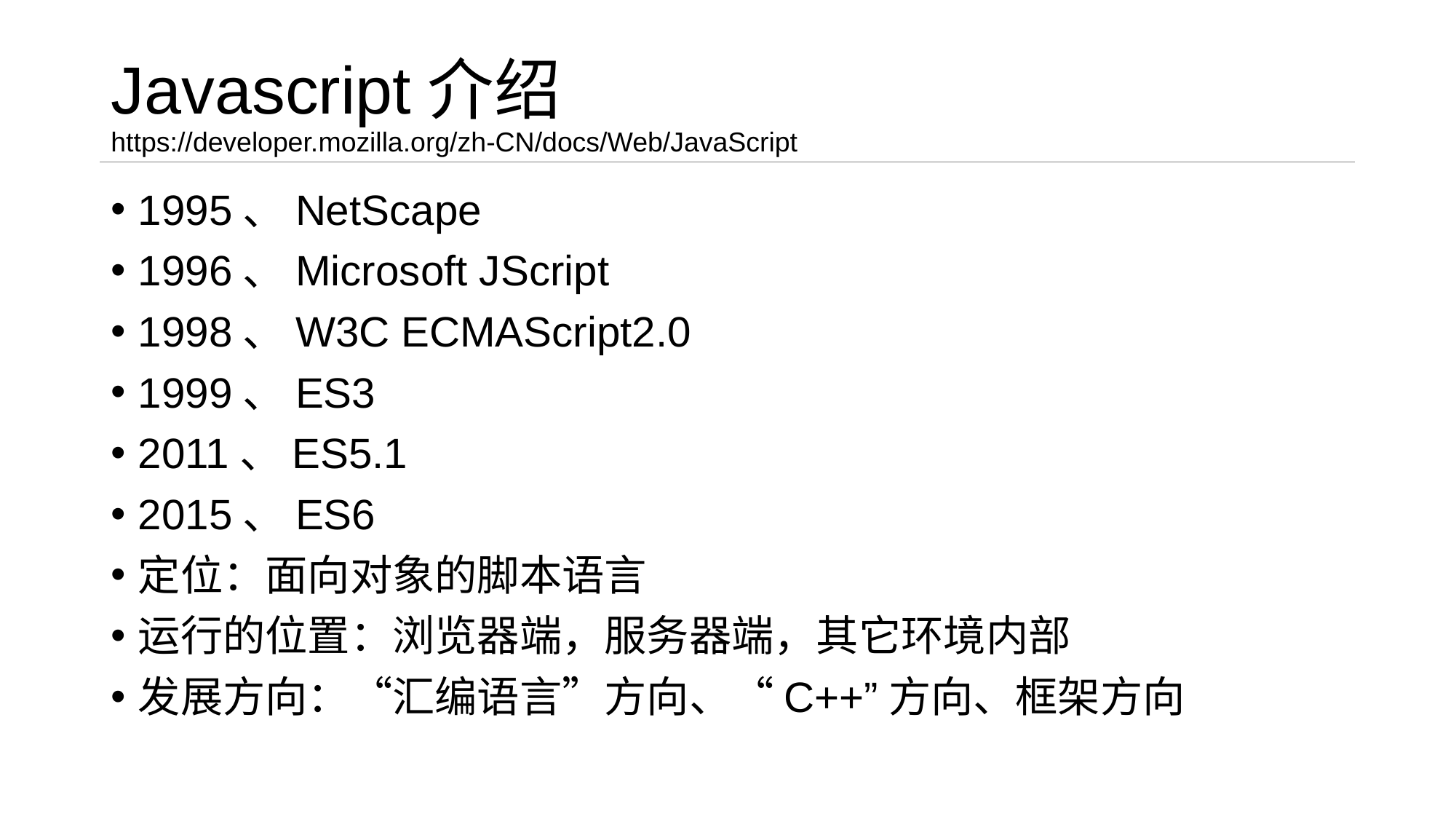

# Javascript介绍 https://developer.mozilla.org/zh-CN/docs/Web/JavaScript
1995、NetScape
1996、Microsoft JScript
1998、W3C ECMAScript2.0
1999、ES3
2011、ES5.1
2015、ES6
定位：面向对象的脚本语言
运行的位置：浏览器端，服务器端，其它环境内部
发展方向：“汇编语言”方向、“C++”方向、框架方向